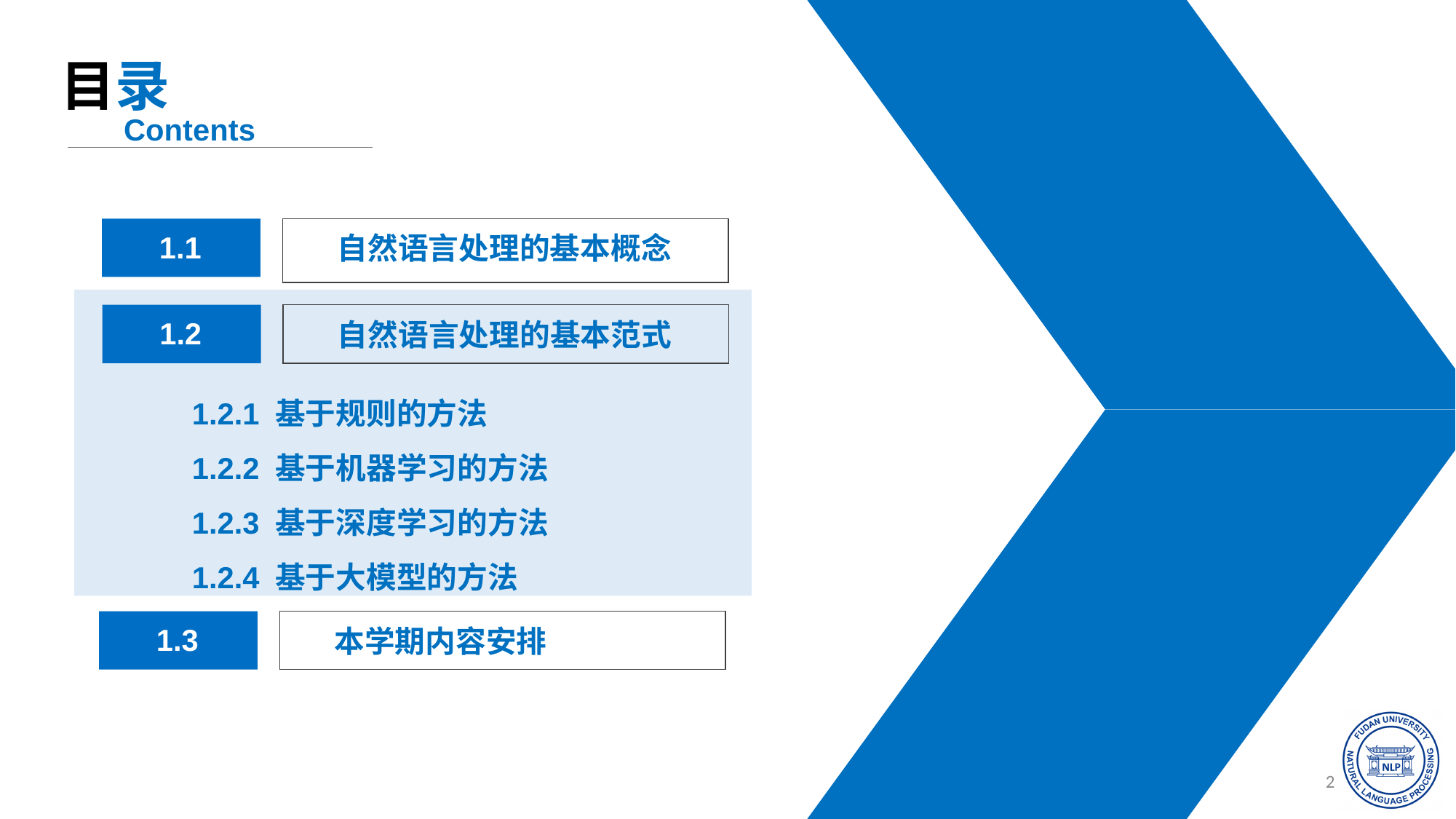

目录
Contents

自然语言处理的基本概念

1.1

1.2

自然语言处理的基本范式
1.2.1 基于规则的方法
1.2.2 基于机器学习的方法
1.2.3 基于深度学习的方法
1.2.4 基于大模型的方法

1.3

本学期内容安排
25